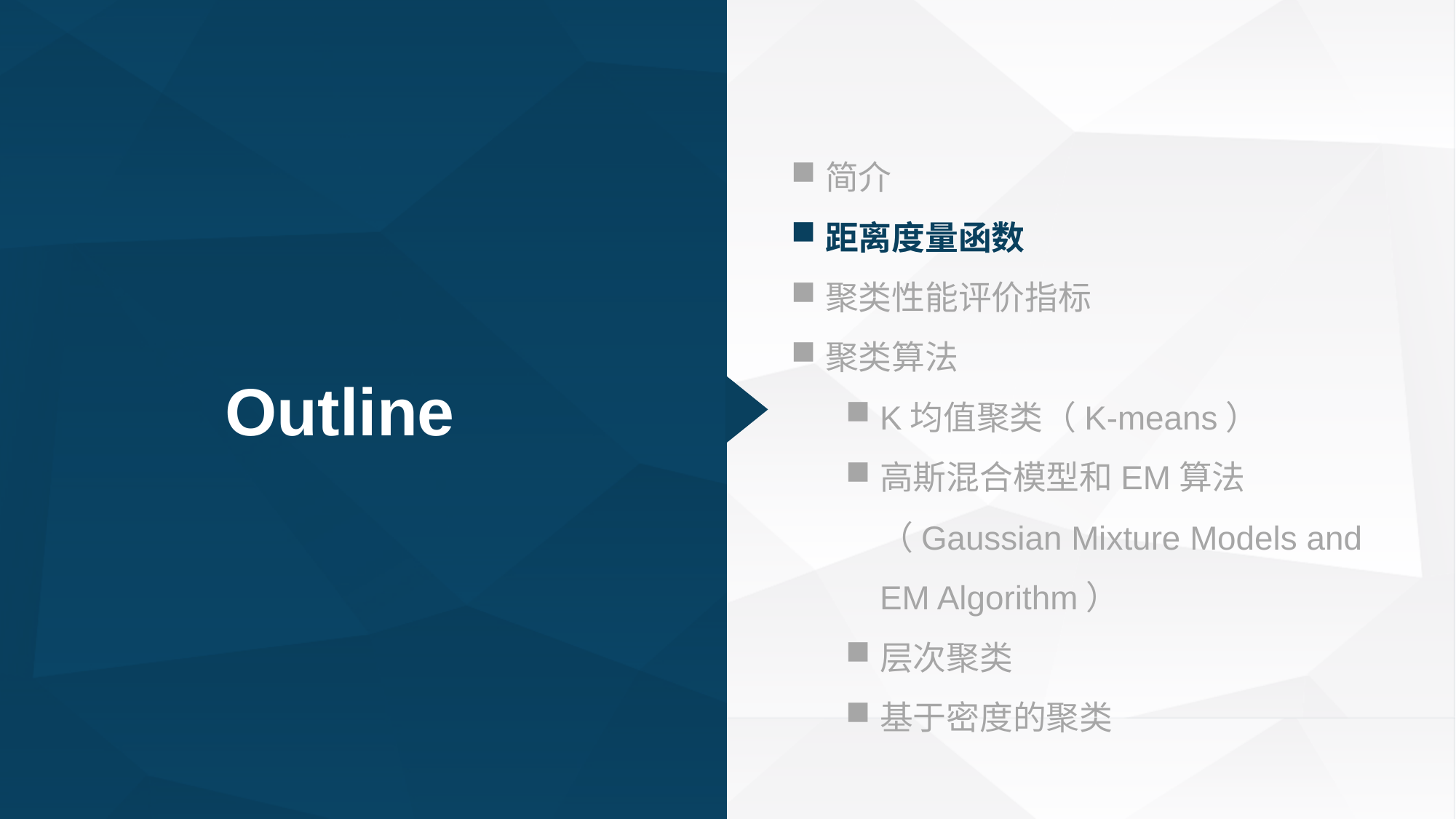

简介
距离度量函数
聚类性能评价指标
聚类算法
K均值聚类（K-means）
高斯混合模型和EM算法（Gaussian Mixture Models and EM Algorithm）
层次聚类
基于密度的聚类
Outline